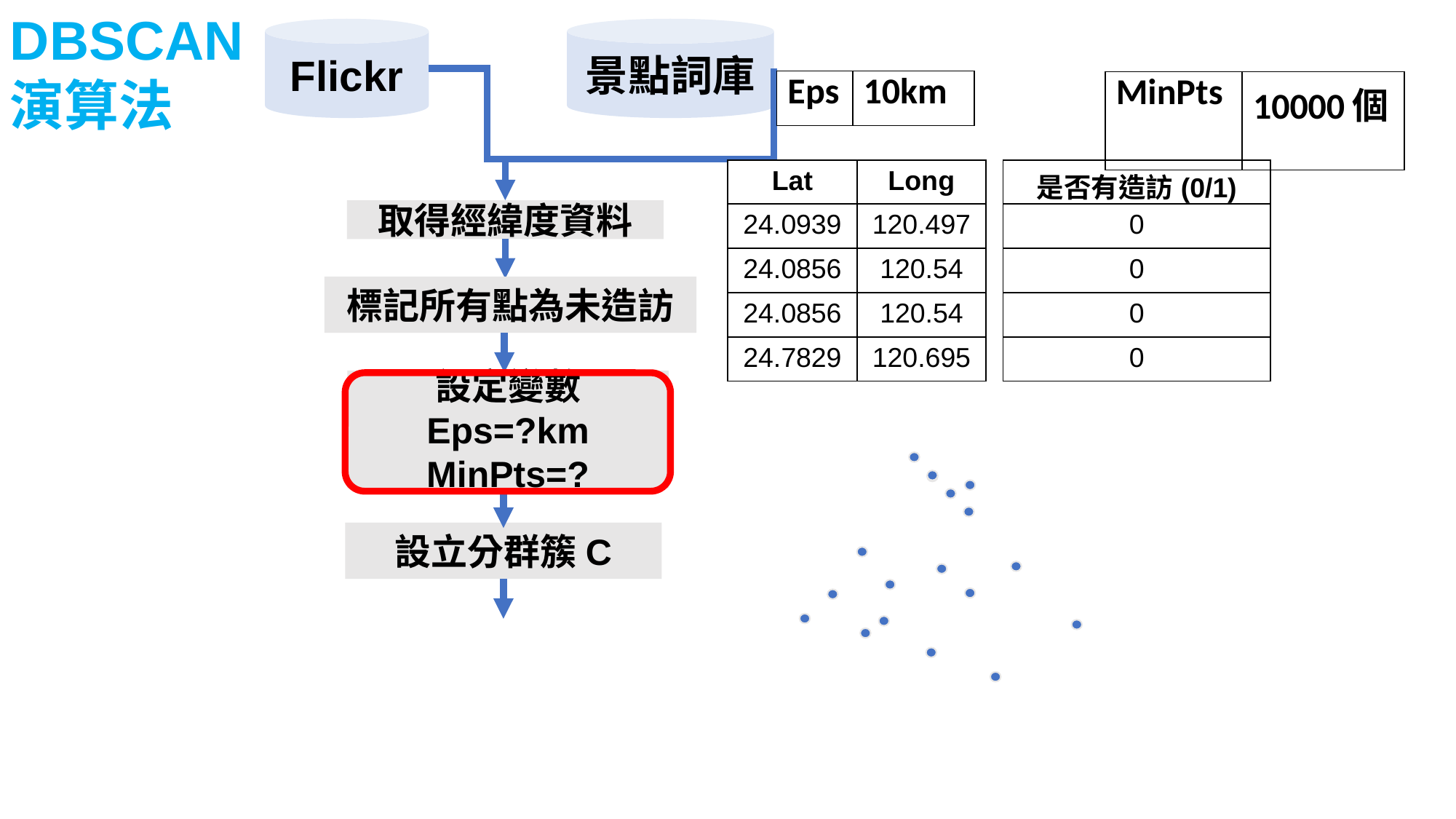

DBSCAN
演算法
景點詞庫
Flickr
| Eps | 10km |
| --- | --- |
| MinPts | 10000個 |
| --- | --- |
| Lat | Long |
| --- | --- |
| 24.0939 | 120.497 |
| 24.0856 | 120.54 |
| 24.0856 | 120.54 |
| 24.7829 | 120.695 |
| 是否有造訪(0/1) |
| --- |
| 0 |
| 0 |
| 0 |
| 0 |
取得經緯度資料
標記所有點為未造訪
設定變數
Eps=?km
MinPts=?

設立分群簇C